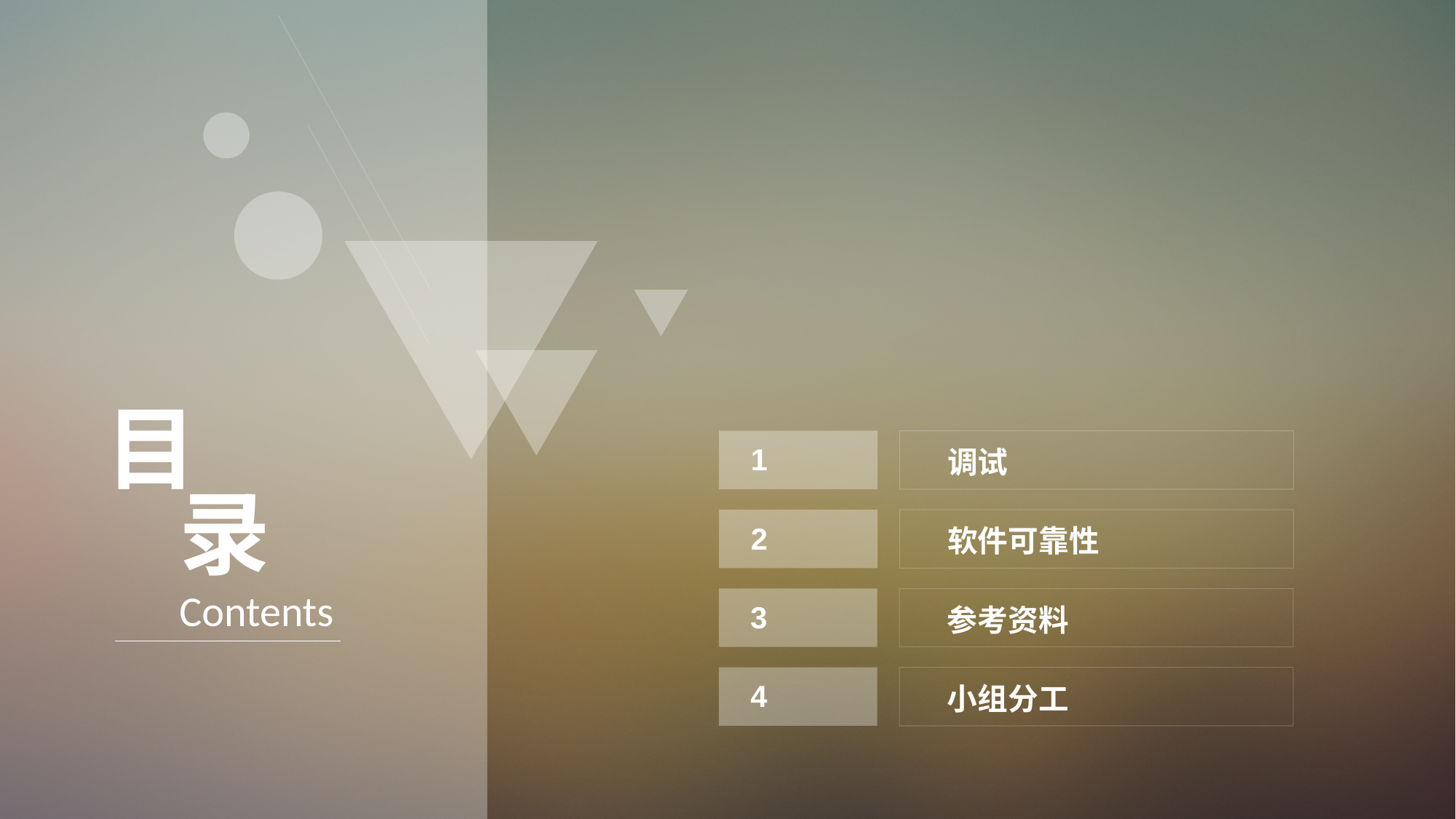

目
录
Contents

1
调试

2
软件可靠性

3
参考资料

4
小组分工